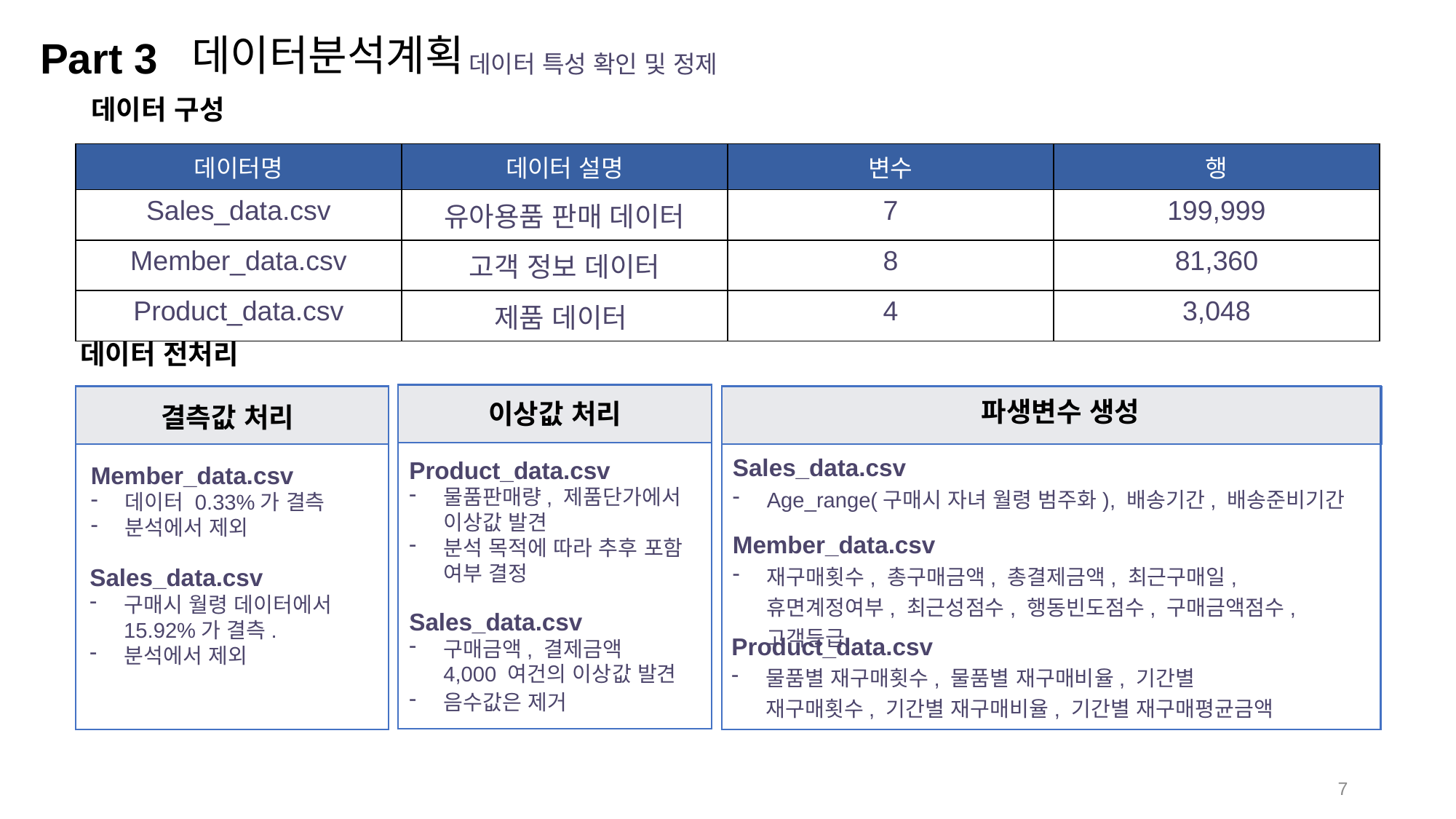

데이터분석계획
Part 3
데이터 특성 확인 및 정제
데이터 구성
| 데이터명 | 데이터 설명 | 변수 | 행 |
| --- | --- | --- | --- |
| Sales\_data.csv | 유아용품 판매 데이터 | 7 | 199,999 |
| Member\_data.csv | 고객 정보 데이터 | 8 | 81,360 |
| Product\_data.csv | 제품 데이터 | 4 | 3,048 |
데이터 전처리
이상값 처리

파생변수 생성
결측값 처리
Sales_data.csv
Age_range(구매시 자녀 월령 범주화), 배송기간, 배송준비기간
Product_data.csv
물품판매량, 제품단가에서 이상값 발견
분석 목적에 따라 추후 포함 여부 결정
Member_data.csv
데이터 0.33%가 결측
분석에서 제외
Member_data.csv
재구매횟수, 총구매금액, 총결제금액, 최근구매일, 휴면계정여부, 최근성점수, 행동빈도점수, 구매금액점수, 고객등급
Sales_data.csv
구매시 월령 데이터에서 15.92%가 결측.
분석에서 제외
Sales_data.csv
구매금액, 결제금액 4,000 여건의 이상값 발견
음수값은 제거
Product_data.csv
물품별 재구매횟수, 물품별 재구매비율, 기간별 재구매횟수, 기간별 재구매비율, 기간별 재구매평균금액
7